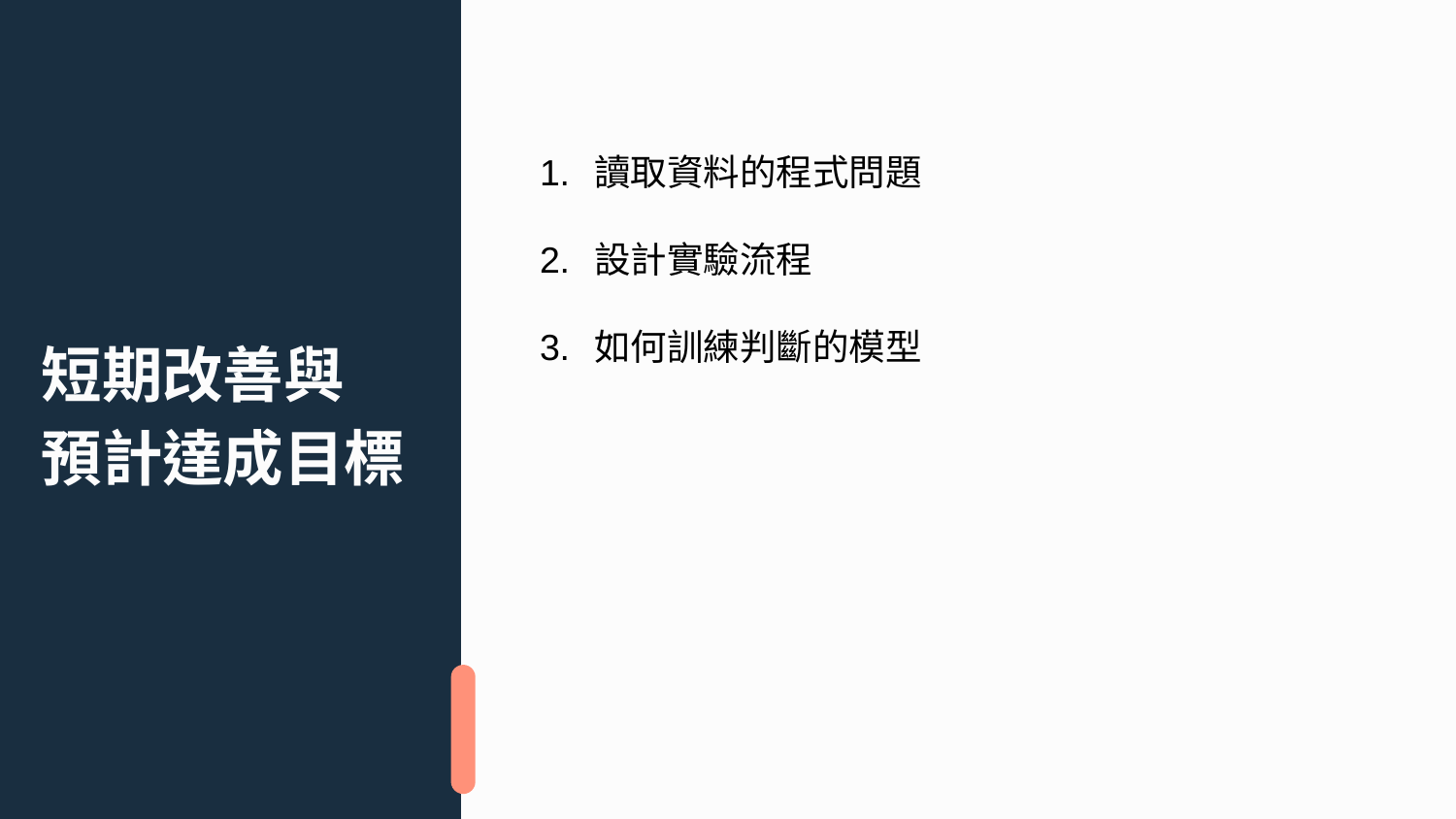

讀取資料的程式問題
設計實驗流程
如何訓練判斷的模型
# 短期改善與 預計達成目標